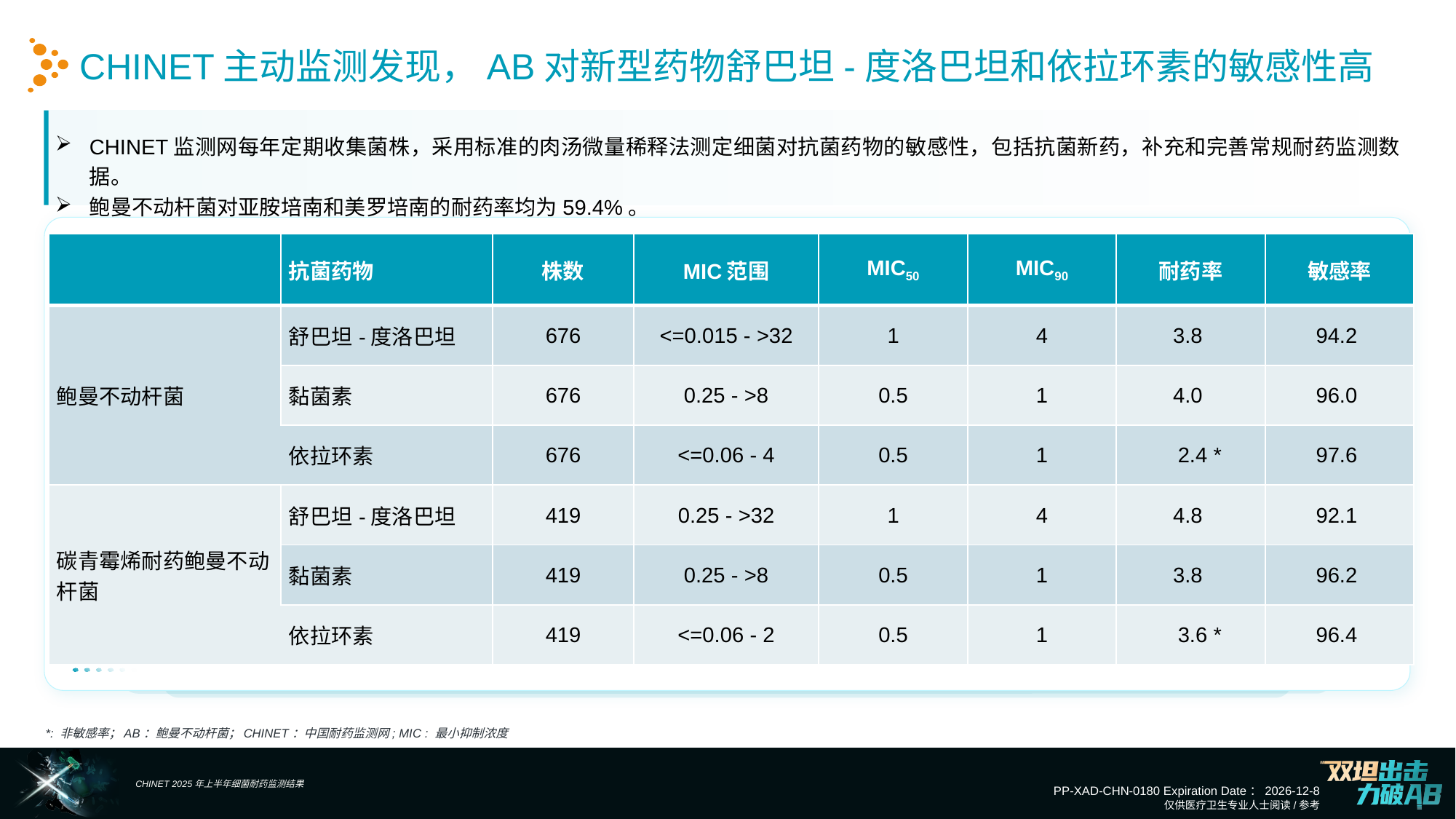

CHINET主动监测发现，AB对新型药物舒巴坦-度洛巴坦和依拉环素的敏感性高

CHINET监测网每年定期收集菌株，采用标准的肉汤微量稀释法测定细菌对抗菌药物的敏感性，包括抗菌新药，补充和完善常规耐药监测数据。
鲍曼不动杆菌对亚胺培南和美罗培南的耐药率均为59.4%。

|  | 抗菌药物 | 株数 | MIC范围 | MIC50 | MIC90 | 耐药率 | 敏感率 |
| --- | --- | --- | --- | --- | --- | --- | --- |
| 鲍曼不动杆菌 | 舒巴坦-度洛巴坦 | 676 | <=0.015 - >32 | 1 | 4 | 3.8 | 94.2 |
|  | 黏菌素 | 676 | 0.25 - >8 | 0.5 | 1 | 4.0 | 96.0 |
|  | 依拉环素 | 676 | <=0.06 - 4 | 0.5 | 1 | 2.4 \* | 97.6 |
| 碳青霉烯耐药鲍曼不动杆菌 | 舒巴坦-度洛巴坦 | 419 | 0.25 - >32 | 1 | 4 | 4.8 | 92.1 |
|  | 黏菌素 | 419 | 0.25 - >8 | 0.5 | 1 | 3.8 | 96.2 |
|  | 依拉环素 | 419 | <=0.06 - 2 | 0.5 | 1 | 3.6 \* | 96.4 |
*: 非敏感率；AB：鲍曼不动杆菌；CHINET：中国耐药监测网; MIC : 最小抑制浓度
CHINET 2025年上半年细菌耐药监测结果